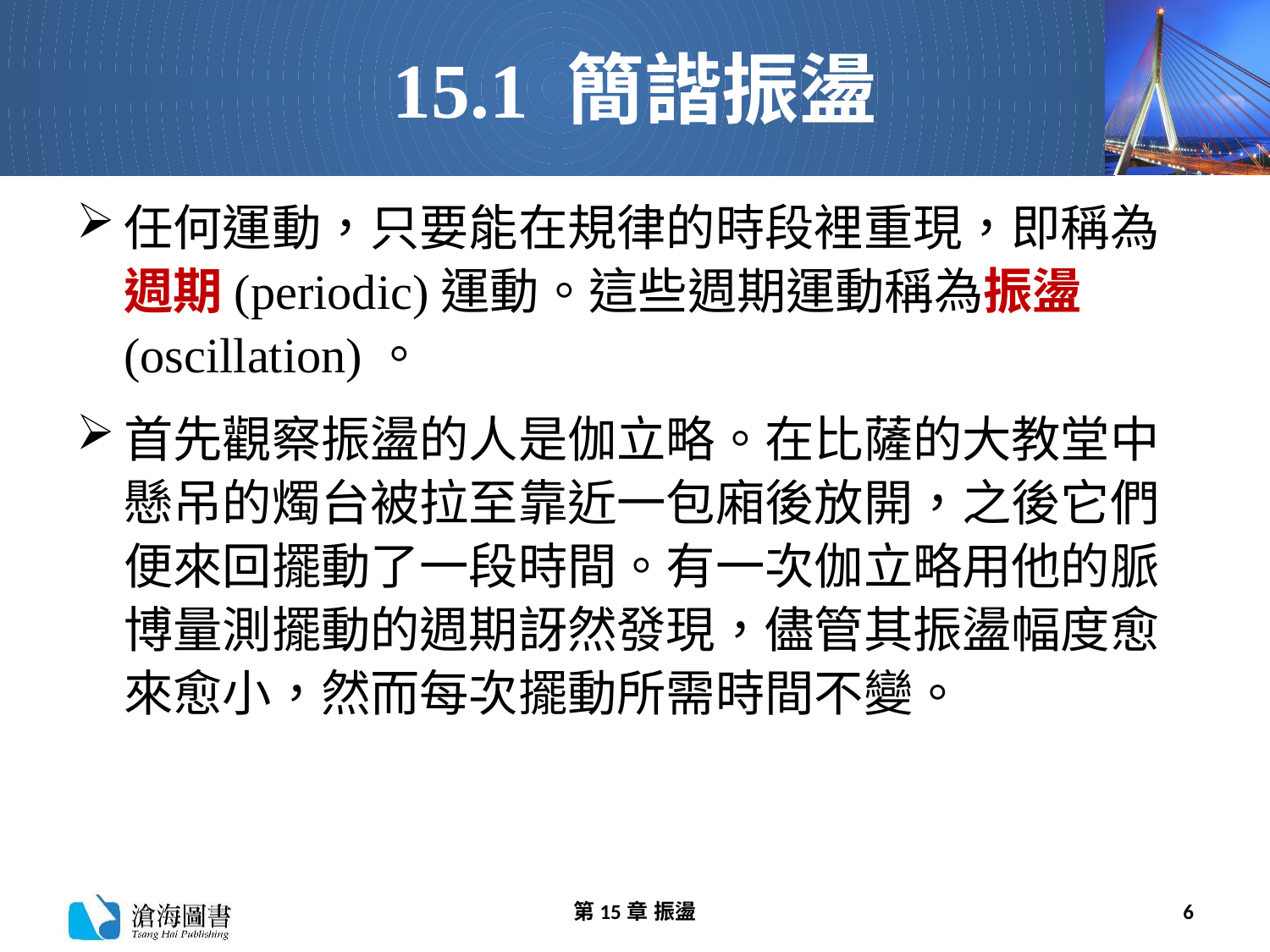

# 15.1 簡諧振盪
任何運動，只要能在規律的時段裡重現，即稱為週期(periodic)運動。這些週期運動稱為振盪(oscillation)。
首先觀察振盪的人是伽立略。在比薩的大教堂中懸吊的燭台被拉至靠近一包廂後放開，之後它們便來回擺動了一段時間。有一次伽立略用他的脈博量測擺動的週期訝然發現，儘管其振盪幅度愈來愈小，然而每次擺動所需時間不變。
第15章 振盪
6